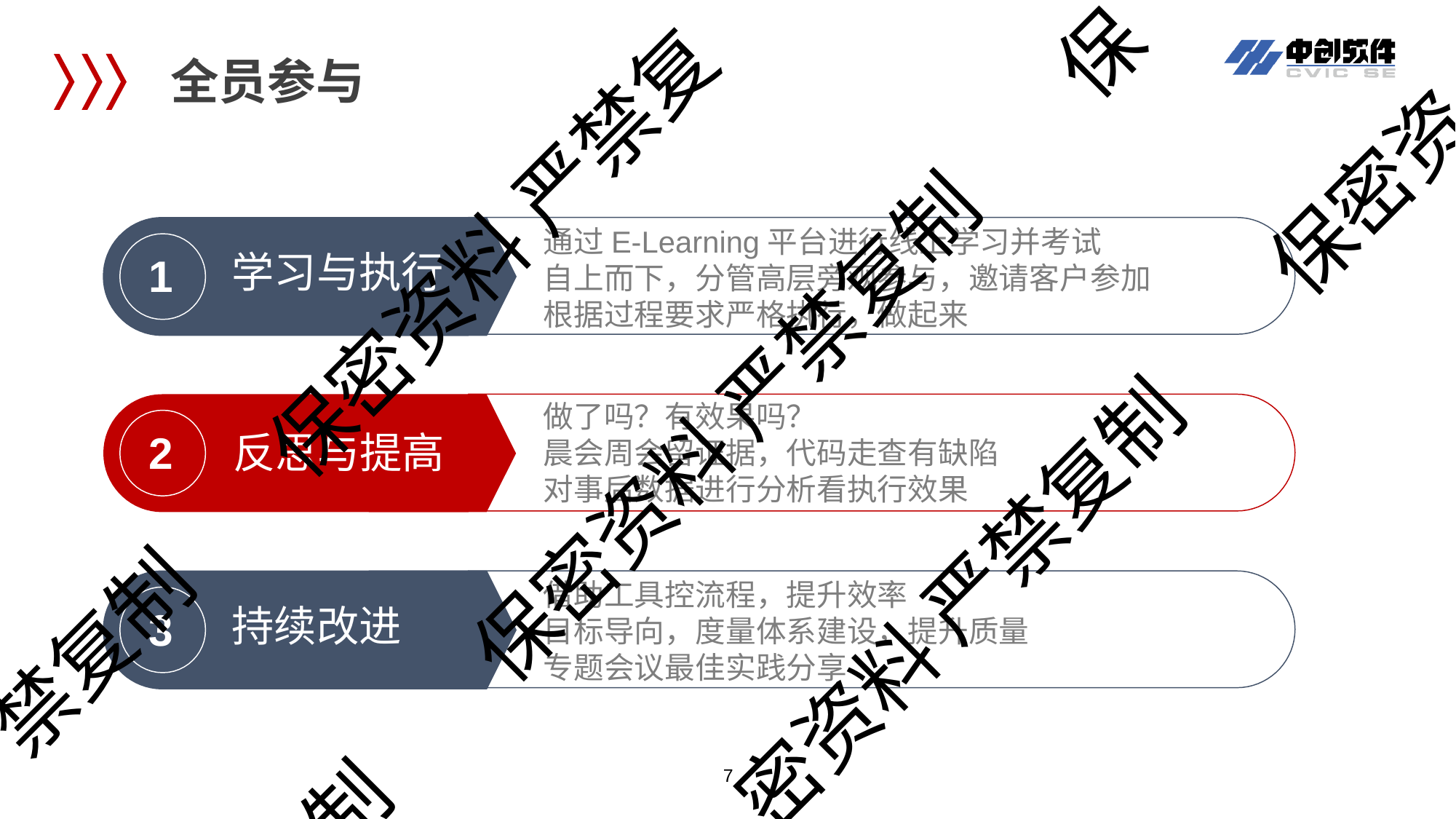

保
# 全员参与

保密资
保密资料 严禁复

通过E-Learning平台进行线上学习并考试
自上而下，分管高层旁观参与，邀请客户参加 根据过程要求严格执行，做起来

学习与执行
1
保密资料 严禁复制

做了吗？有效果吗？
晨会周会留证据，代码走查有缺陷 对事后数据进行分析看执行效果

2
反思与提高
密资料 严禁复制

借助工具控流程，提升效率
目标导向，度量体系建设，提升质量 专题会议最佳实践分享

持续改进
3
禁复制
制
7